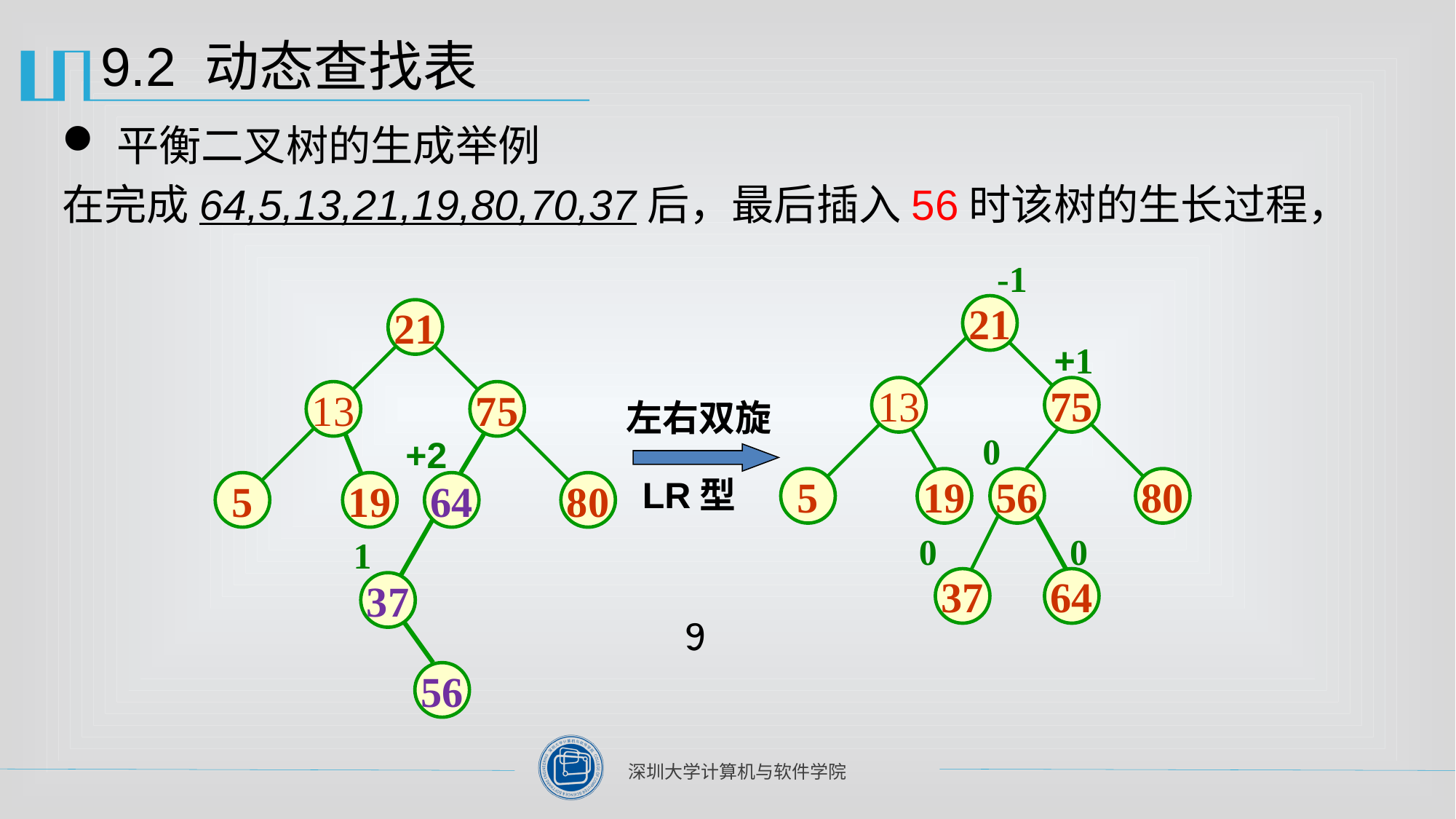

# 9.2 动态查找表
平衡二叉树的生成举例
在完成64,5,13,21,19,80,70,37后，最后插入56时该树的生长过程，
-1
21

+1

13
75

0

5
19
56
80

0
0
37
64
21

13
75

+2

5
19
64
80

1
37

56
左右双旋

LR型
9
85